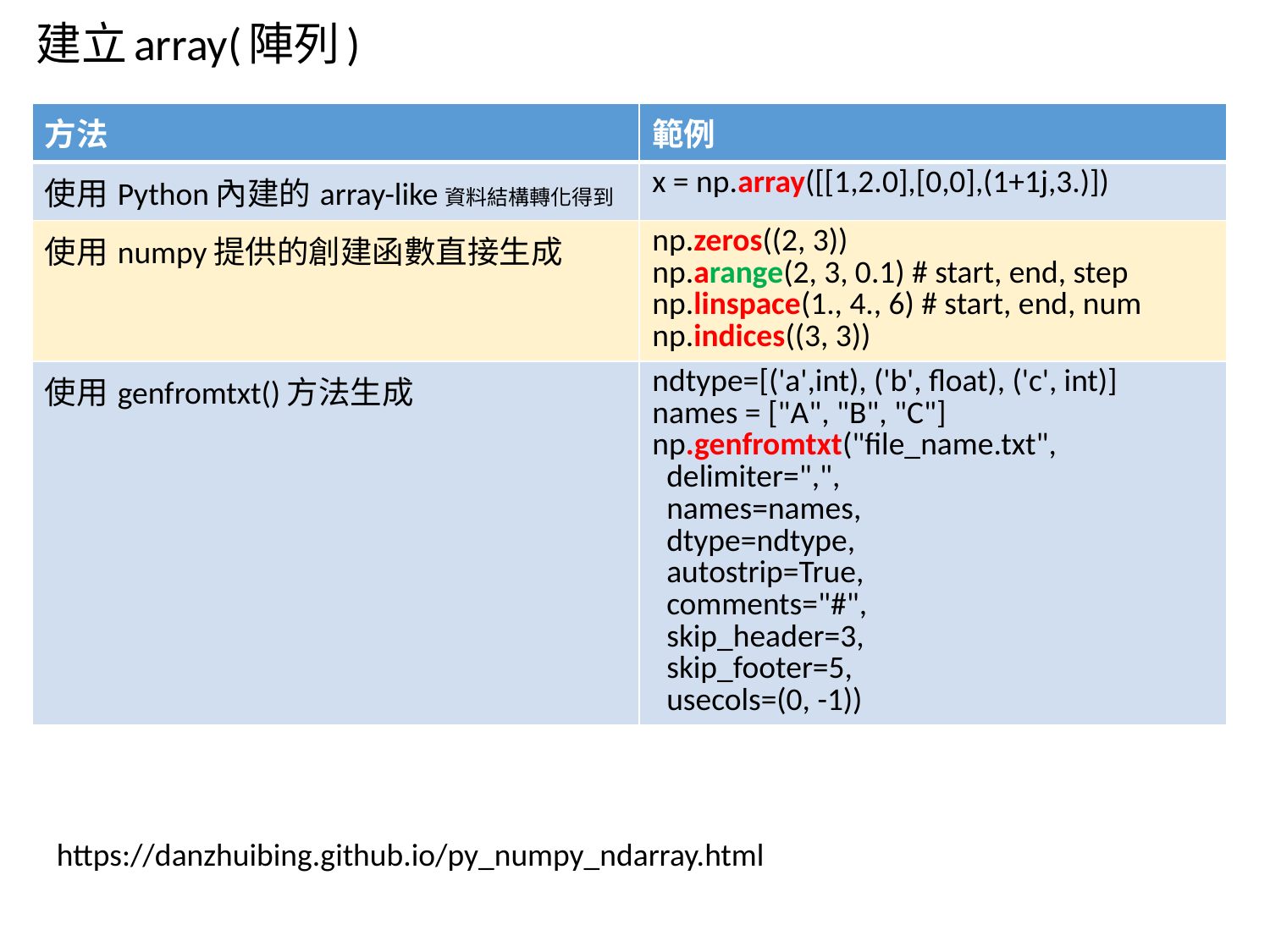

# 建立array(陣列)
| 方法 | 範例 |
| --- | --- |
| 使用Python內建的array-like資料結構轉化得到 | x = np.array([[1,2.0],[0,0],(1+1j,3.)]) |
| 使用numpy提供的創建函數直接生成 | np.zeros((2, 3)) np.arange(2, 3, 0.1) # start, end, step np.linspace(1., 4., 6) # start, end, num np.indices((3, 3)) |
| 使用genfromtxt()方法生成 | ndtype=[('a',int), ('b', float), ('c', int)] names = ["A", "B", "C"] np.genfromtxt("file\_name.txt", delimiter=",", names=names, dtype=ndtype, autostrip=True, comments="#", skip\_header=3, skip\_footer=5, usecols=(0, -1)) |
https://danzhuibing.github.io/py_numpy_ndarray.html